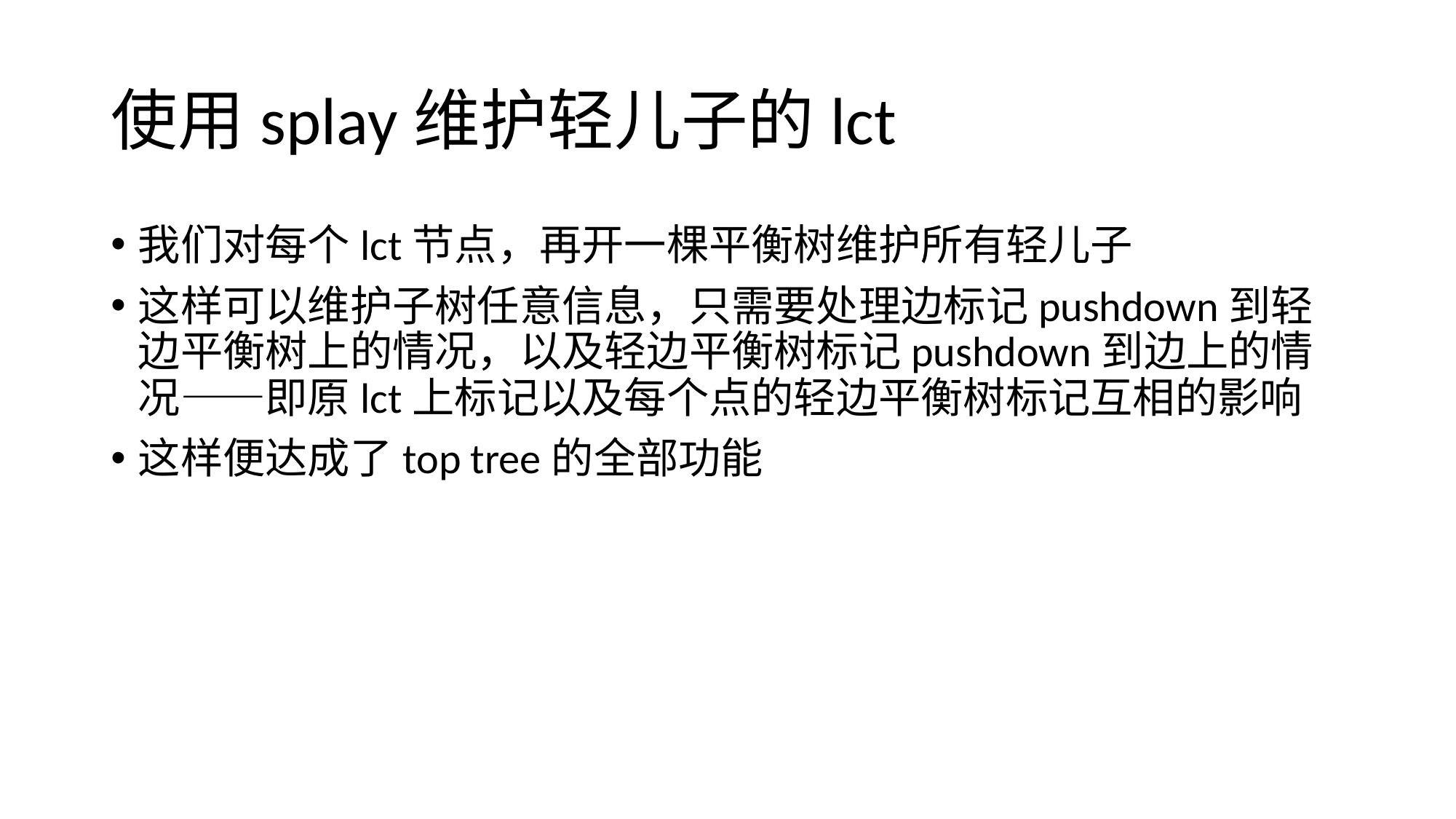

# 使用splay维护轻儿子的lct
我们对每个lct节点，再开一棵平衡树维护所有轻儿子
这样可以维护子树任意信息，只需要处理边标记pushdown到轻边平衡树上的情况，以及轻边平衡树标记pushdown到边上的情况——即原lct上标记以及每个点的轻边平衡树标记互相的影响
这样便达成了top tree的全部功能